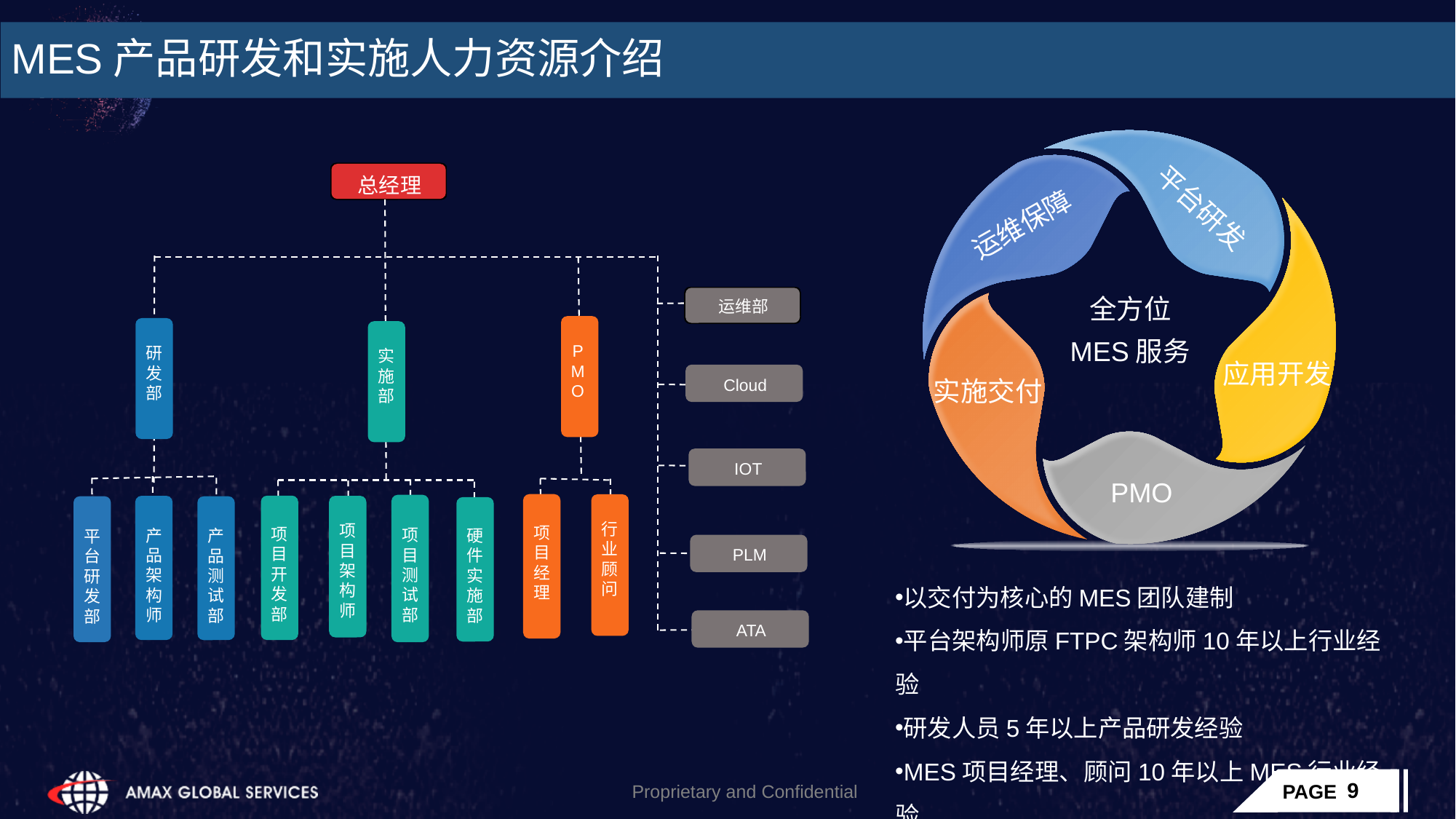

# MES产品研发和实施人力资源介绍

总经理
平台研发

运维保障
全方位
MES服务

运维部

应用开发
PMO

研发部

实施部

Cloud
实施交付

IOT
PMO

PLM

行业顾问

项目经理

项目架构师

项目开发部

产品架构师

产品测试部

项目测试部

平台研发部

硬件实施部

以交付为核心的MES团队建制
平台架构师原FTPC架构师10年以上行业经验
研发人员5年以上产品研发经验
MES项目经理、顾问10年以上MES行业经验

ATA